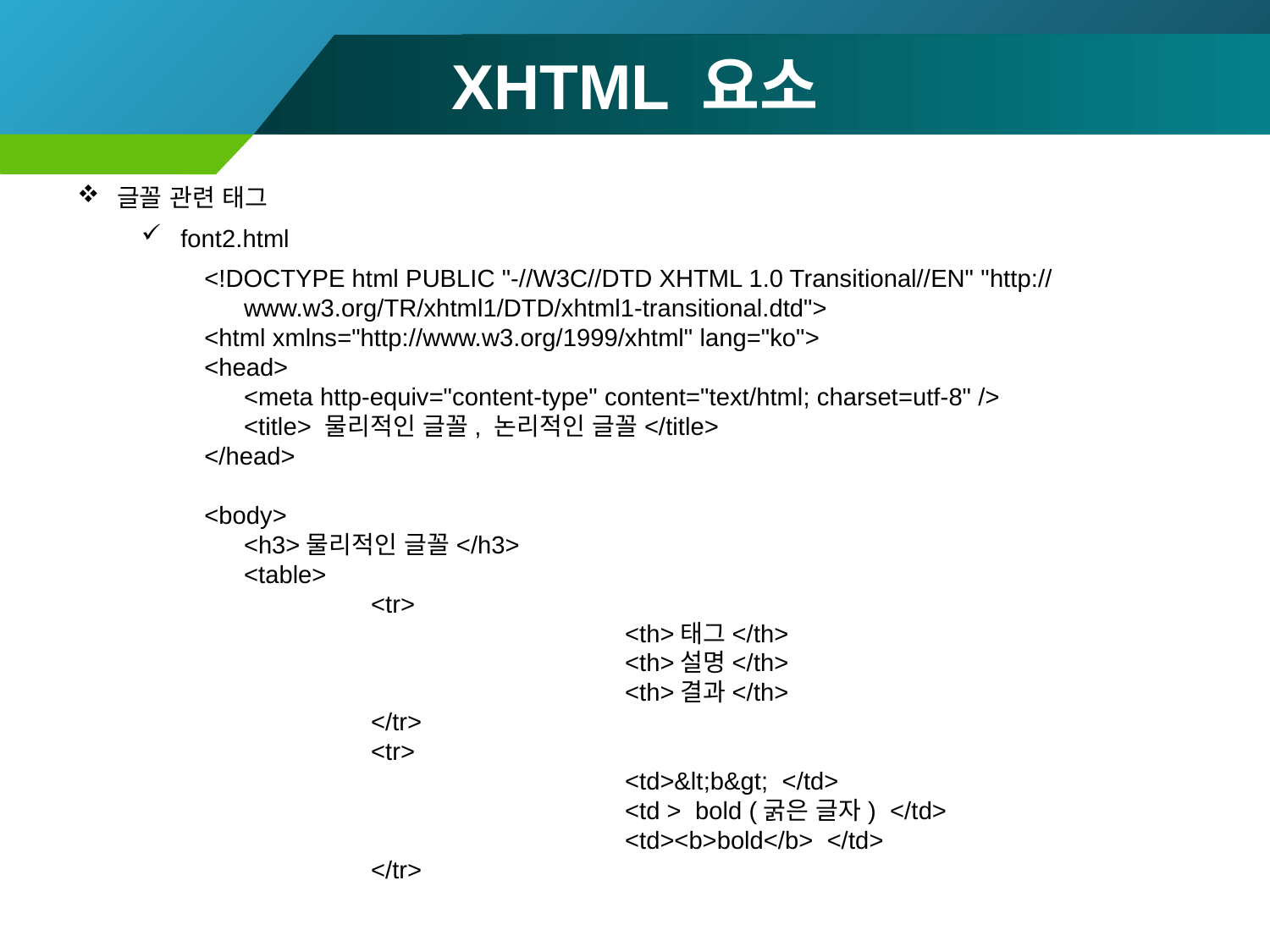

# XHTML 요소
글꼴 관련 태그
font2.html
<!DOCTYPE html PUBLIC "-//W3C//DTD XHTML 1.0 Transitional//EN" "http://www.w3.org/TR/xhtml1/DTD/xhtml1-transitional.dtd">
<html xmlns="http://www.w3.org/1999/xhtml" lang="ko">
<head>
	<meta http-equiv="content-type" content="text/html; charset=utf-8" />
	<title> 물리적인 글꼴, 논리적인 글꼴</title>
</head>

<body>
	<h3>물리적인 글꼴</h3>
	<table>
		<tr>
				<th>태그</th>
				<th>설명</th>
				<th>결과</th>
		</tr>
		<tr>
				<td>&lt;b&gt;  </td>
				<td >  bold (굵은 글자)  </td>
				<td><b>bold</b>  </td>
		</tr>
43